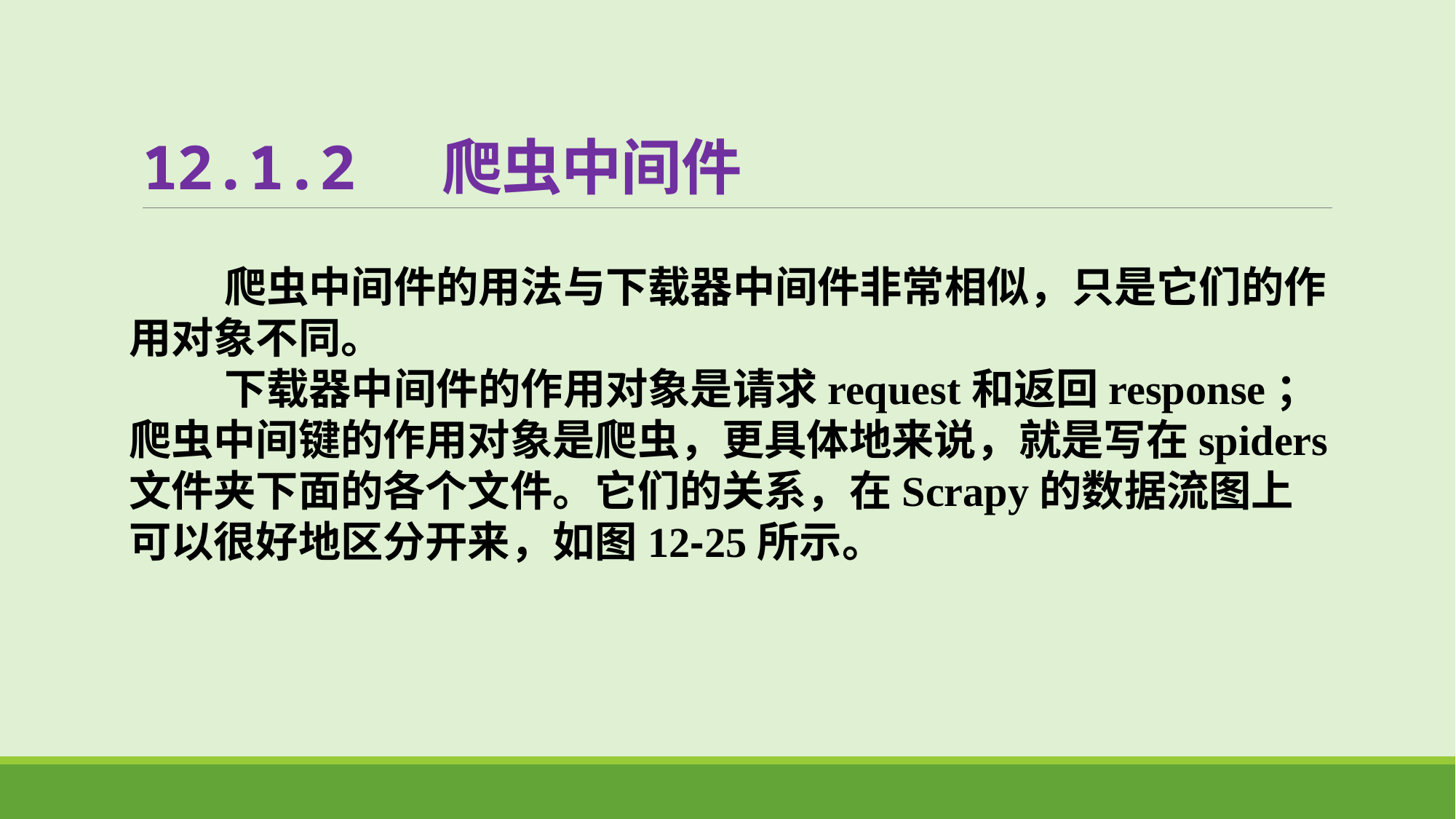

# 12.1.2  爬虫中间件
      爬虫中间件的用法与下载器中间件非常相似，只是它们的作用对象不同。
      下载器中间件的作用对象是请求request和返回response；爬虫中间键的作用对象是爬虫，更具体地来说，就是写在spiders文件夹下面的各个文件。它们的关系，在Scrapy的数据流图上可以很好地区分开来，如图12-25所示。